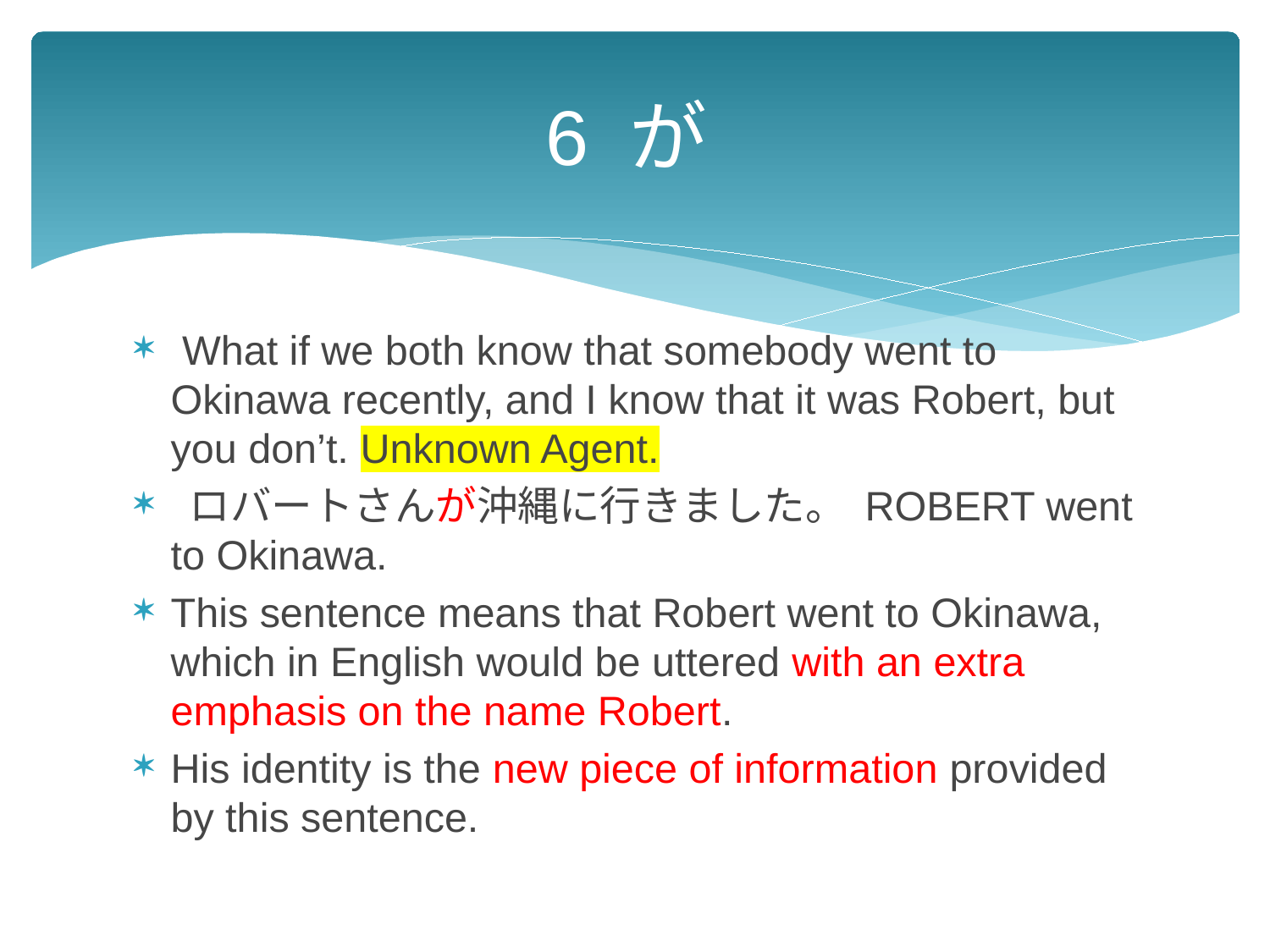

# 6 が
 What if we both know that somebody went to Okinawa recently, and I know that it was Robert, but you don’t. Unknown Agent.
 ロバートさんが沖縄に行きました。 ROBERT went to Okinawa.
This sentence means that Robert went to Okinawa, which in English would be uttered with an extra emphasis on the name Robert.
His identity is the new piece of information provided by this sentence.